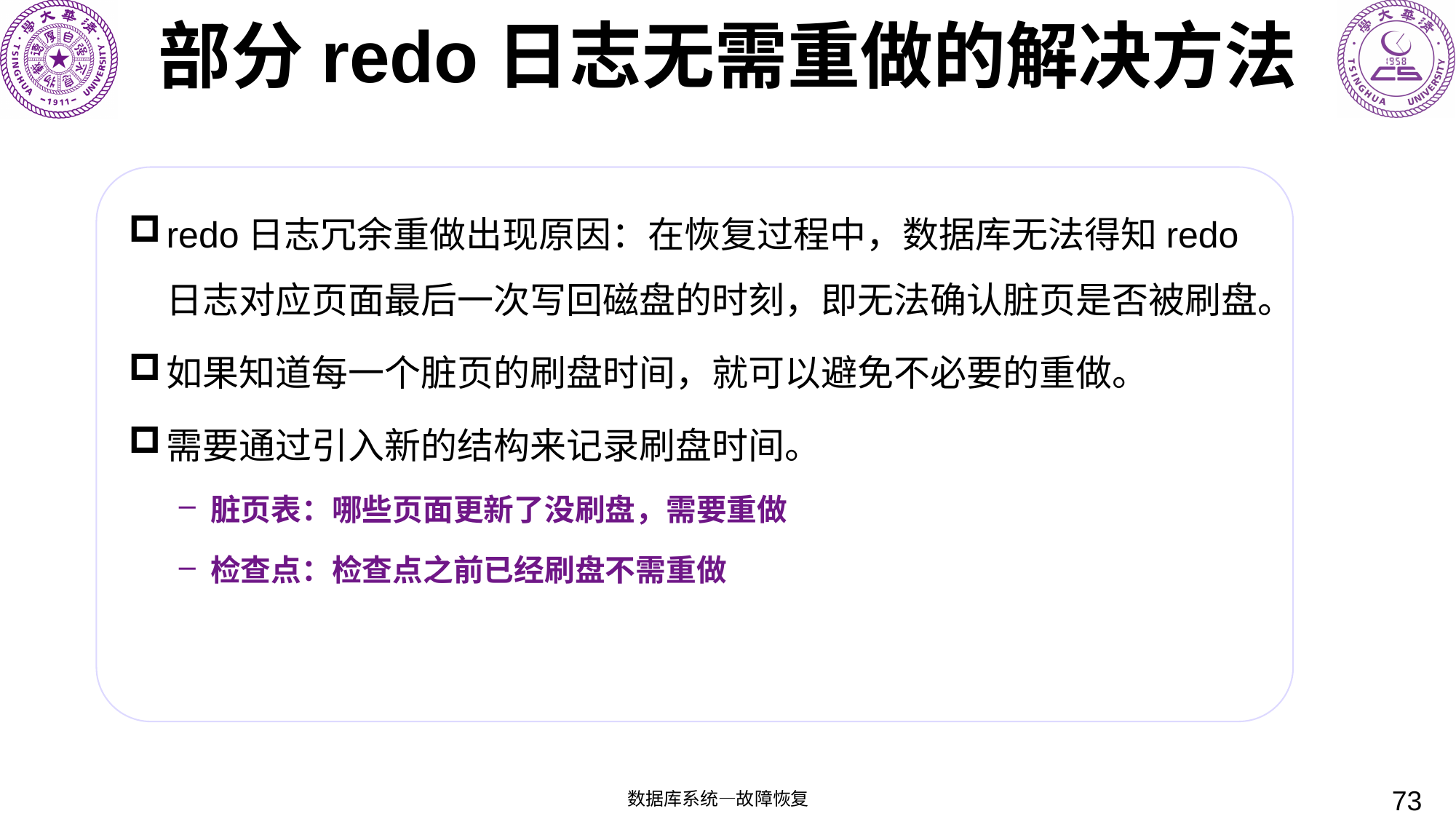

# 部分redo日志无需重做的解决方法

redo日志冗余重做出现原因：在恢复过程中，数据库无法得知redo日志对应页面最后一次写回磁盘的时刻，即无法确认脏页是否被刷盘。
如果知道每一个脏页的刷盘时间，就可以避免不必要的重做。
需要通过引入新的结构来记录刷盘时间。
脏页表：哪些页面更新了没刷盘，需要重做
检查点：检查点之前已经刷盘不需重做

73
数据库系统—故障恢复